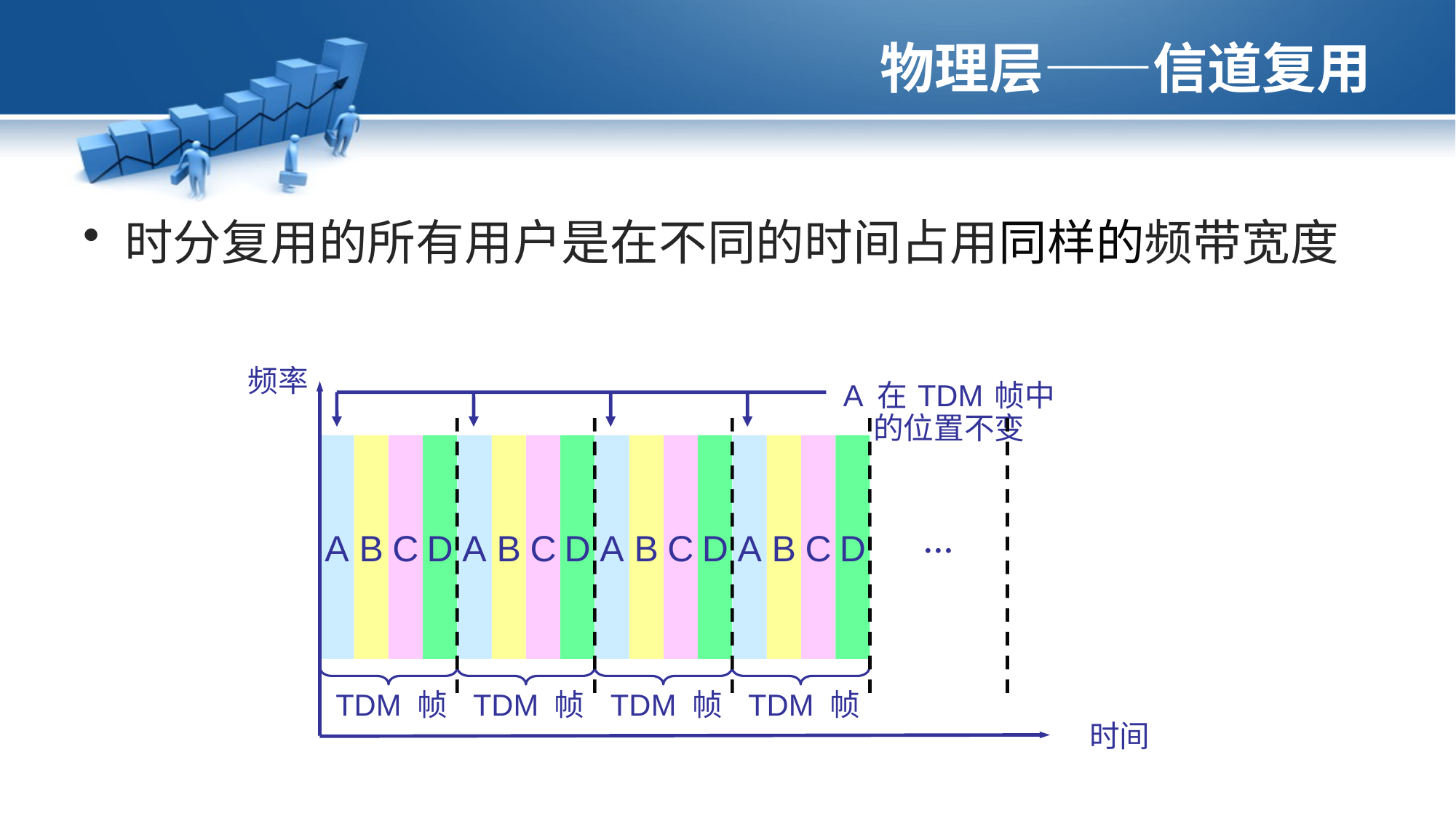

# 物理层——信道复用
时分复用的所有用户是在不同的时间占用同样的频带宽度

频率
A 在 TDM 帧中
的位置不变

A
A
A
A
B
C
D
B
C
D
B
C
D
B
C
D
…

TDM 帧

TDM 帧

TDM 帧

TDM 帧
时间